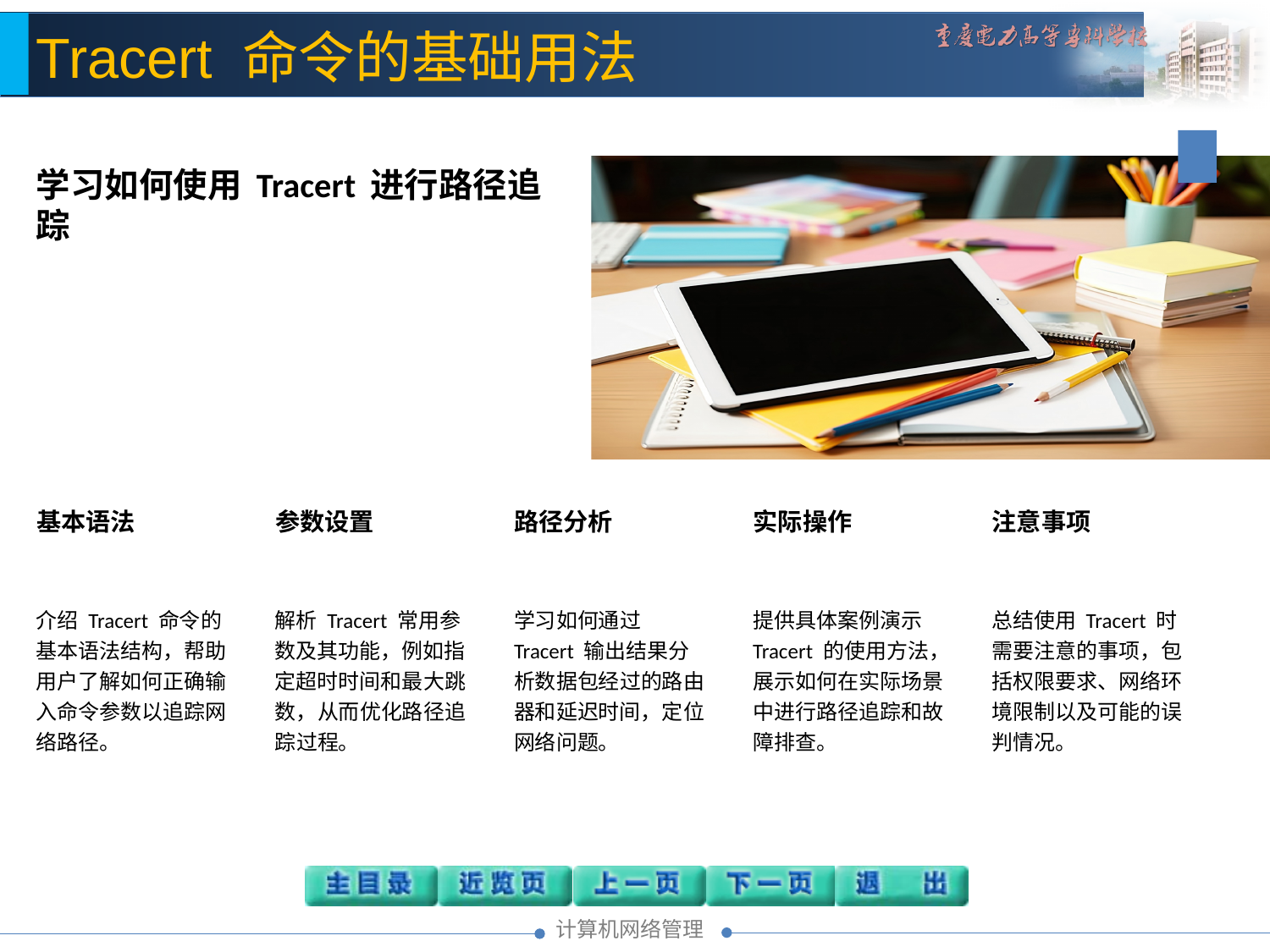

Tracert 命令的基础用法

学习如何使用 Tracert 进行路径追踪
基本语法
介绍 Tracert 命令的基本语法结构，帮助用户了解如何正确输入命令参数以追踪网络路径。
参数设置
解析 Tracert 常用参数及其功能，例如指定超时时间和最大跳数，从而优化路径追踪过程。
路径分析
学习如何通过 Tracert 输出结果分析数据包经过的路由器和延迟时间，定位网络问题。
实际操作
提供具体案例演示 Tracert 的使用方法，展示如何在实际场景中进行路径追踪和故障排查。
注意事项
总结使用 Tracert 时需要注意的事项，包括权限要求、网络环境限制以及可能的误判情况。